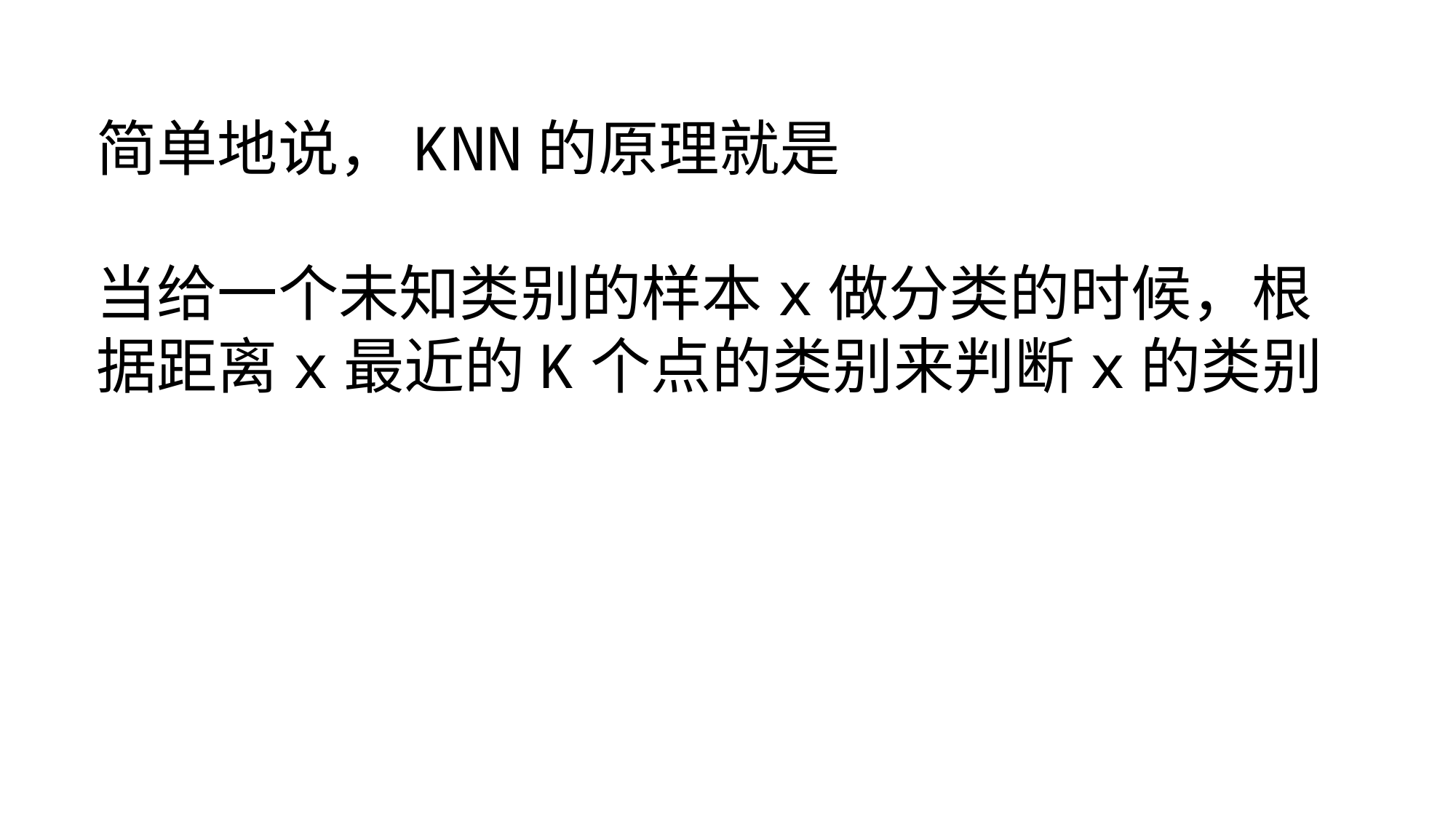

简单地说，KNN的原理就是

当给一个未知类别的样本x做分类的时候，根据距离x最近的K个点的类别来判断x的类别